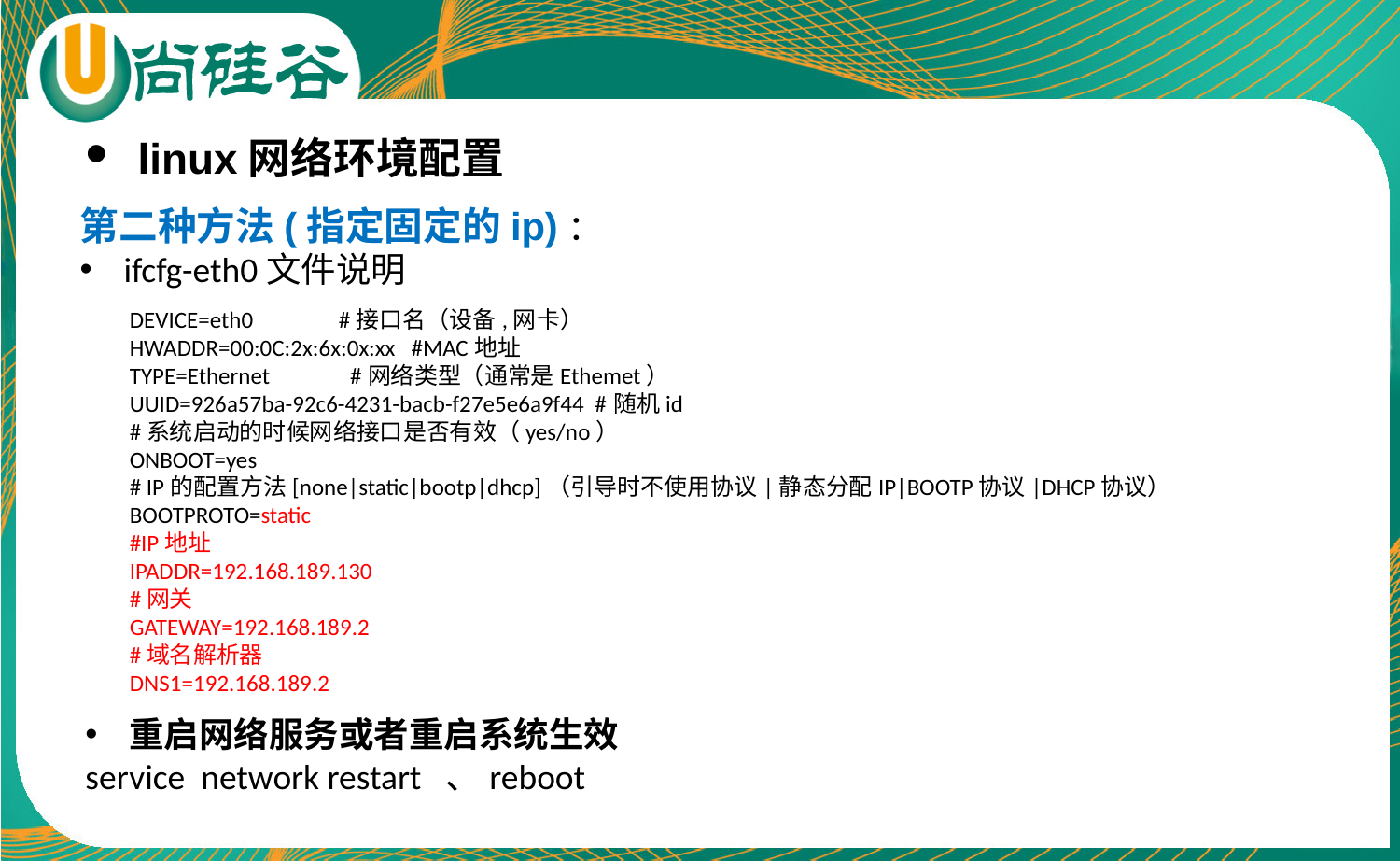

linux网络环境配置
第二种方法(指定固定的ip)：
ifcfg-eth0文件说明

DEVICE=eth0                #接口名（设备,网卡）
HWADDR=00:0C:2x:6x:0x:xx   #MAC地址
TYPE=Ethernet               #网络类型（通常是Ethemet）
UUID=926a57ba-92c6-4231-bacb-f27e5e6a9f44  #随机id
#系统启动的时候网络接口是否有效（yes/no）
ONBOOT=yes
# IP的配置方法[none|static|bootp|dhcp]（引导时不使用协议|静态分配IP|BOOTP协议|DHCP协议）
BOOTPROTO=static
#IP地址
IPADDR=192.168.189.130
#网关
GATEWAY=192.168.189.2
#域名解析器
DNS1=192.168.189.2
重启网络服务或者重启系统生效
service  network restart  、reboot